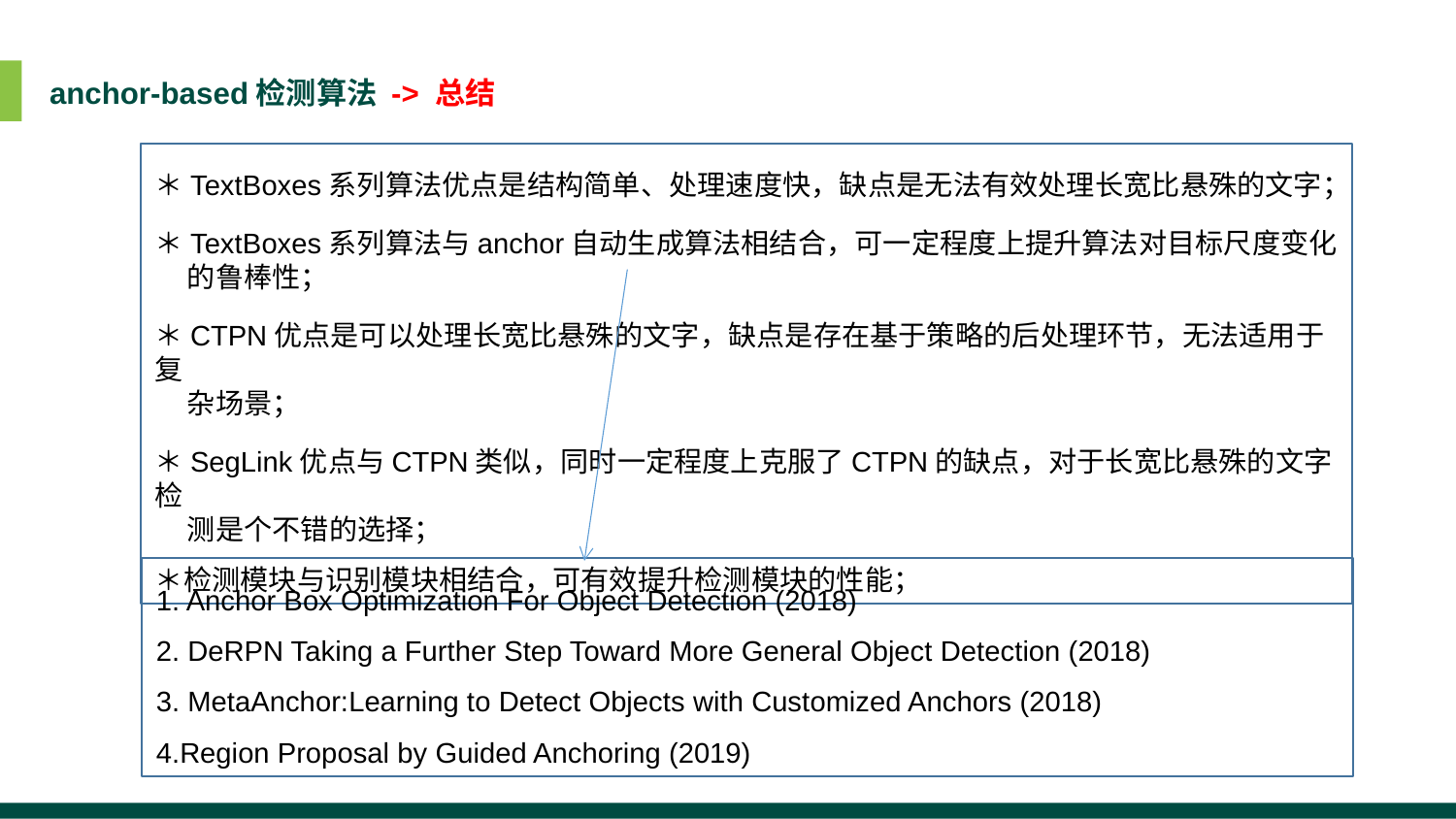

anchor-based检测算法 -> 总结
＊TextBoxes系列算法优点是结构简单、处理速度快，缺点是无法有效处理长宽比悬殊的文字；
＊TextBoxes系列算法与anchor自动生成算法相结合，可一定程度上提升算法对目标尺度变化
    的鲁棒性；
＊CTPN优点是可以处理长宽比悬殊的文字，缺点是存在基于策略的后处理环节，无法适用于复
    杂场景；
＊SegLink优点与CTPN类似，同时一定程度上克服了CTPN的缺点，对于长宽比悬殊的文字检
    测是个不错的选择；
＊检测模块与识别模块相结合，可有效提升检测模块的性能；
1. Anchor Box Optimization For Object Detection (2018)
2. DeRPN Taking a Further Step Toward More General Object Detection (2018)
3. MetaAnchor:Learning to Detect Objects with Customized Anchors (2018)
4.Region Proposal by Guided Anchoring (2019)